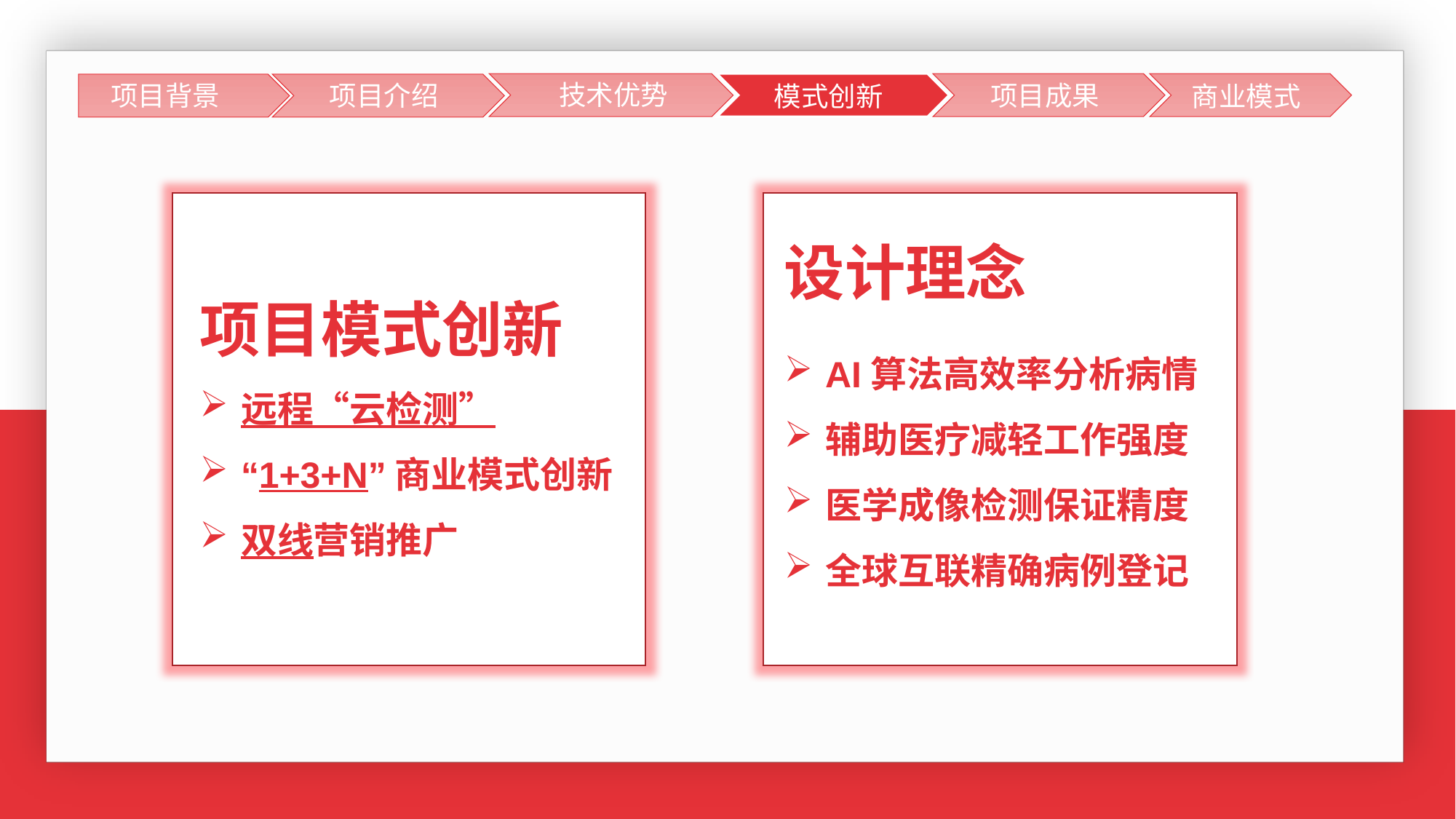

技术优势
项目背景
项目背景
项目介绍
团队成果
项目成果

模式创新
商业模式

设计理念
AI算法高效率分析病情
辅助医疗减轻工作强度
医学成像检测保证精度
全球互联精确病例登记
项目模式创新
远程“云检测”
“1+3+N”商业模式创新
双线营销推广